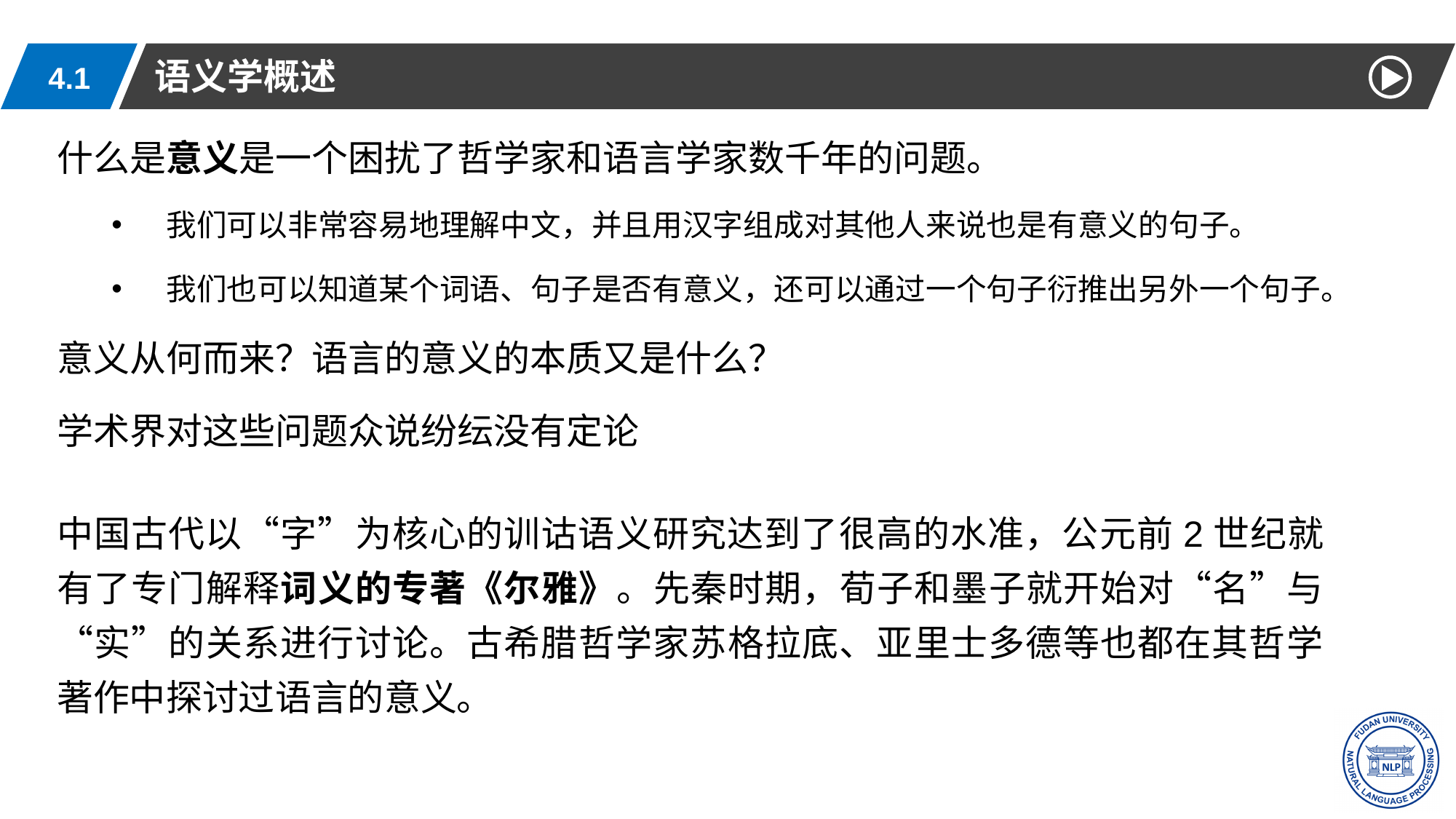

语义学概述
4.1

什么是意义是一个困扰了哲学家和语言学家数千年的问题。
我们可以非常容易地理解中文，并且用汉字组成对其他人来说也是有意义的句子。
我们也可以知道某个词语、句子是否有意义，还可以通过一个句子衍推出另外一个句子。
意义从何而来？语言的意义的本质又是什么？
学术界对这些问题众说纷纭没有定论
中国古代以“字”为核心的训诂语义研究达到了很高的水准，公元前2世纪就有了专门解释词义的专著《尔雅》。先秦时期，荀子和墨子就开始对“名”与“实”的关系进行讨论。古希腊哲学家苏格拉底、亚里士多德等也都在其哲学著作中探讨过语言的意义。
5